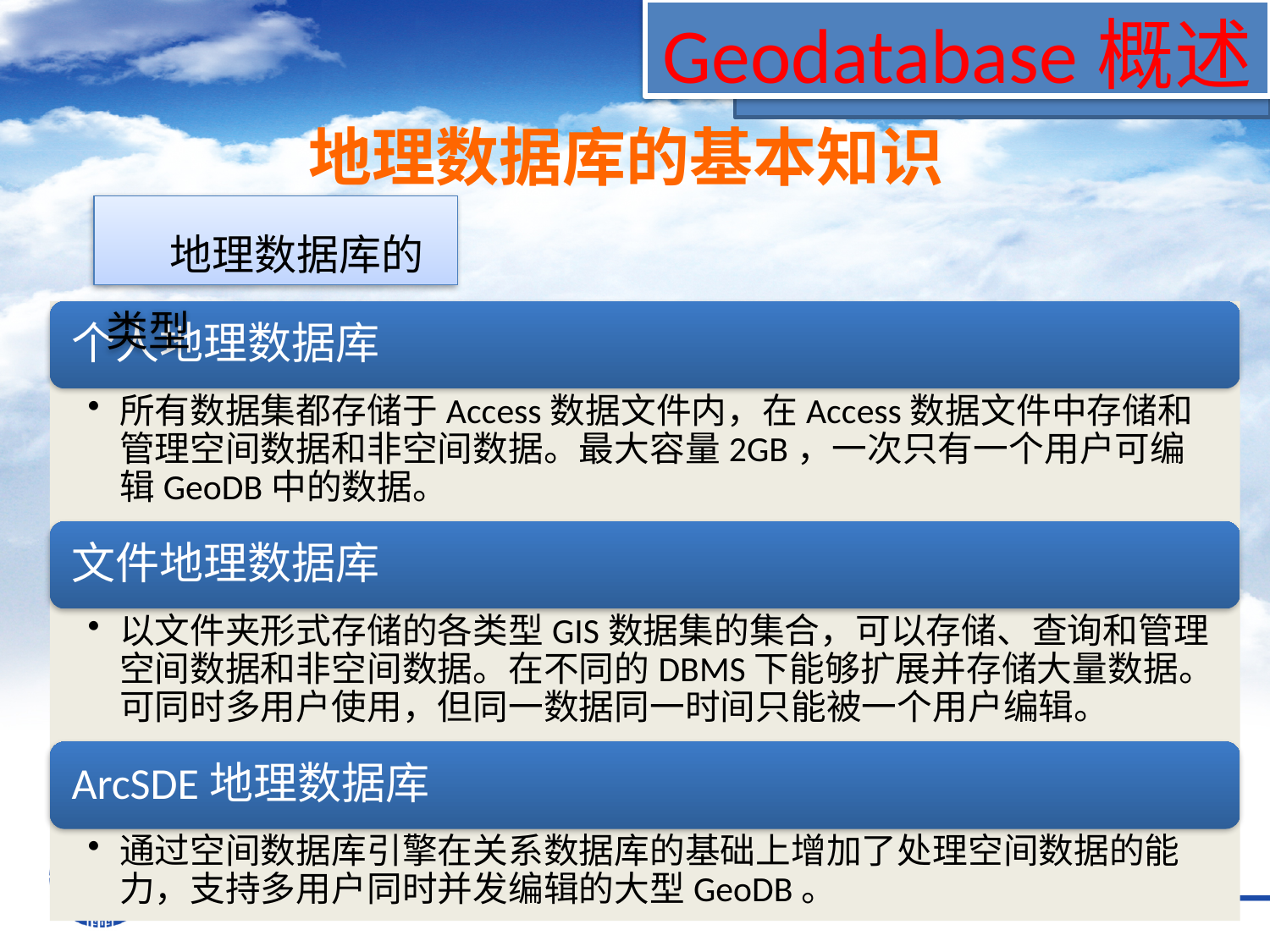

Geodatabase概述
地理数据库的基本知识
地理数据库的类型
个人地理数据库
所有数据集都存储于Access数据文件内，在Access数据文件中存储和管理空间数据和非空间数据。最大容量2GB，一次只有一个用户可编辑GeoDB中的数据。
文件地理数据库
以文件夹形式存储的各类型GIS数据集的集合，可以存储、查询和管理空间数据和非空间数据。在不同的DBMS下能够扩展并存储大量数据。可同时多用户使用，但同一数据同一时间只能被一个用户编辑。
ArcSDE地理数据库
通过空间数据库引擎在关系数据库的基础上增加了处理空间数据的能力，支持多用户同时并发编辑的大型GeoDB。